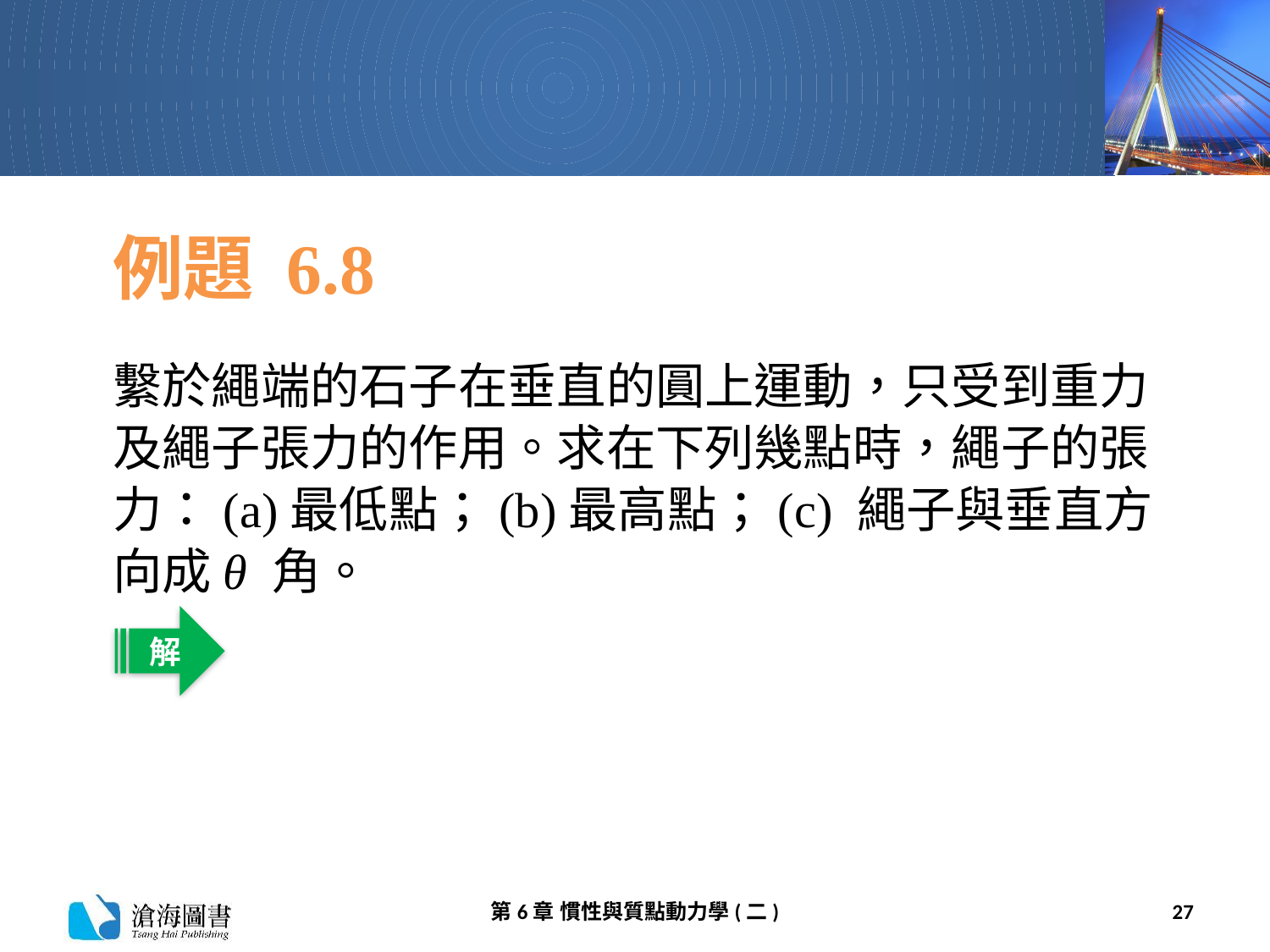

# 例題 6.8
繫於繩端的石子在垂直的圓上運動，只受到重力及繩子張力的作用。求在下列幾點時，繩子的張力：(a)最低點；(b)最高點；(c) 繩子與垂直方向成θ 角。
解
第6章 慣性與質點動力學(二)
27